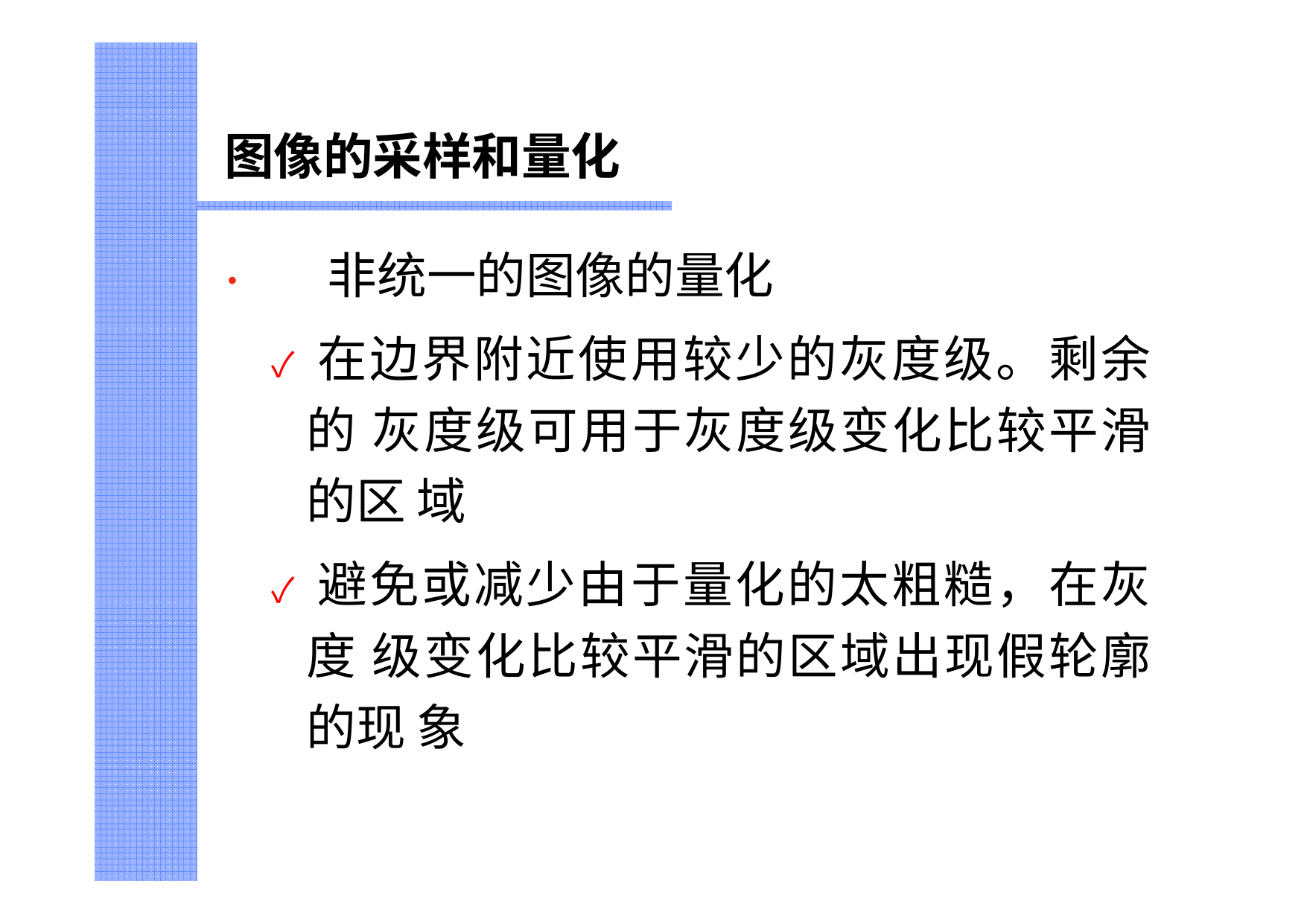

图像的采样和量化

•	非统一的图像的量化
✓ 在边界附近使用较少的灰度级。剩余的 灰度级可用于灰度级变化比较平滑的区 域
✓ 避免或减少由于量化的太粗糙，在灰度 级变化比较平滑的区域出现假轮廓的现 象